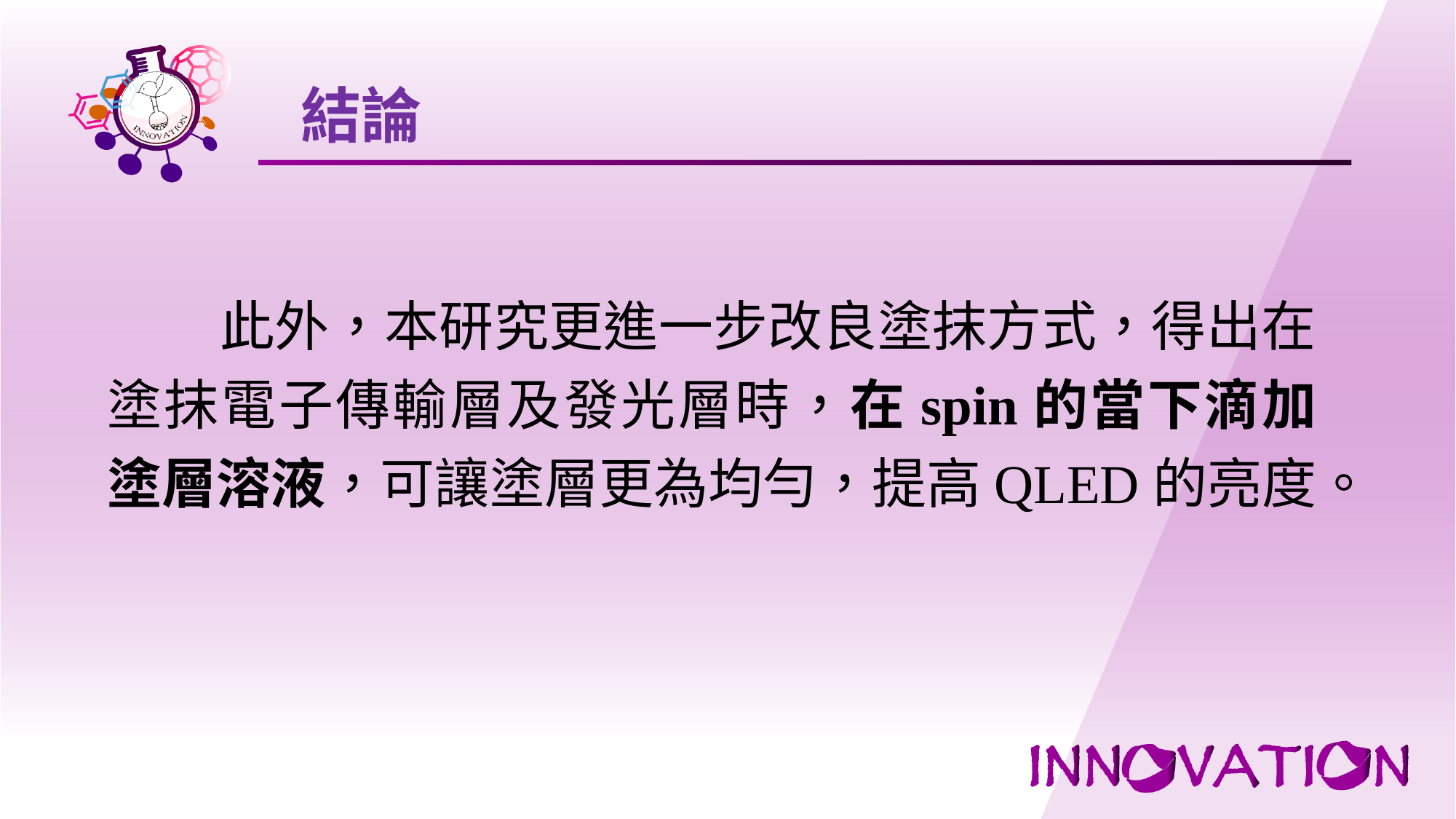

結論
        此外，本研究更進一步改良塗抹方式，得出在塗抹電子傳輸層及發光層時，在spin的當下滴加塗層溶液，可讓塗層更為均勻，提高QLED的亮度。